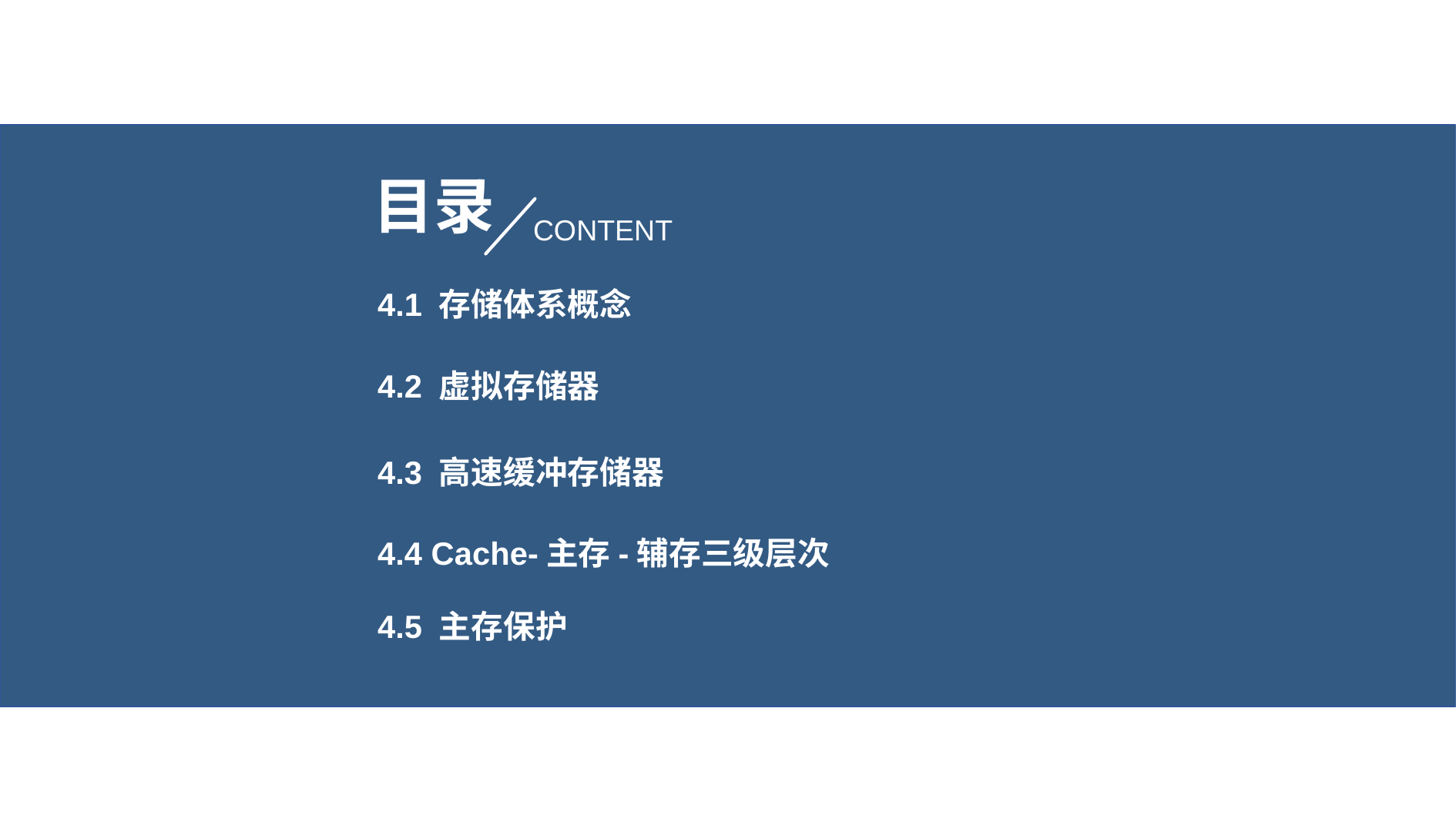

目录
CONTENT
4.1 存储体系概念
4.2 虚拟存储器
4.3 高速缓冲存储器
4.4 Cache-主存-辅存三级层次
4.5 主存保护